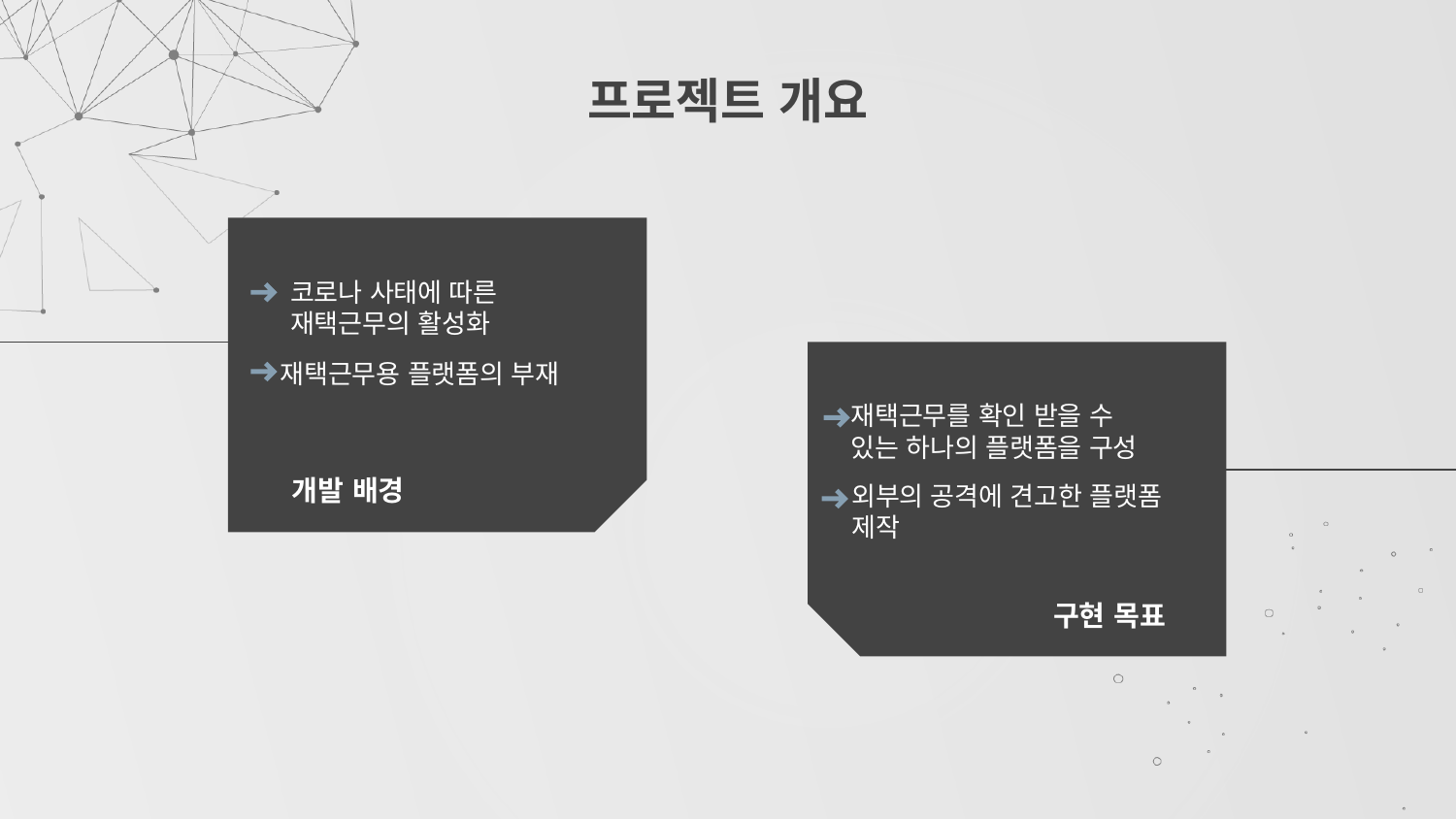

# 프로젝트 개요

코로나 사태에 따른 재택근무의 활성화

재택근무용 플랫폼의 부재

재택근무를 확인 받을 수 있는 하나의 플랫폼을 구성

개발 배경
외부의 공격에 견고한 플랫폼 제작

구현 목표